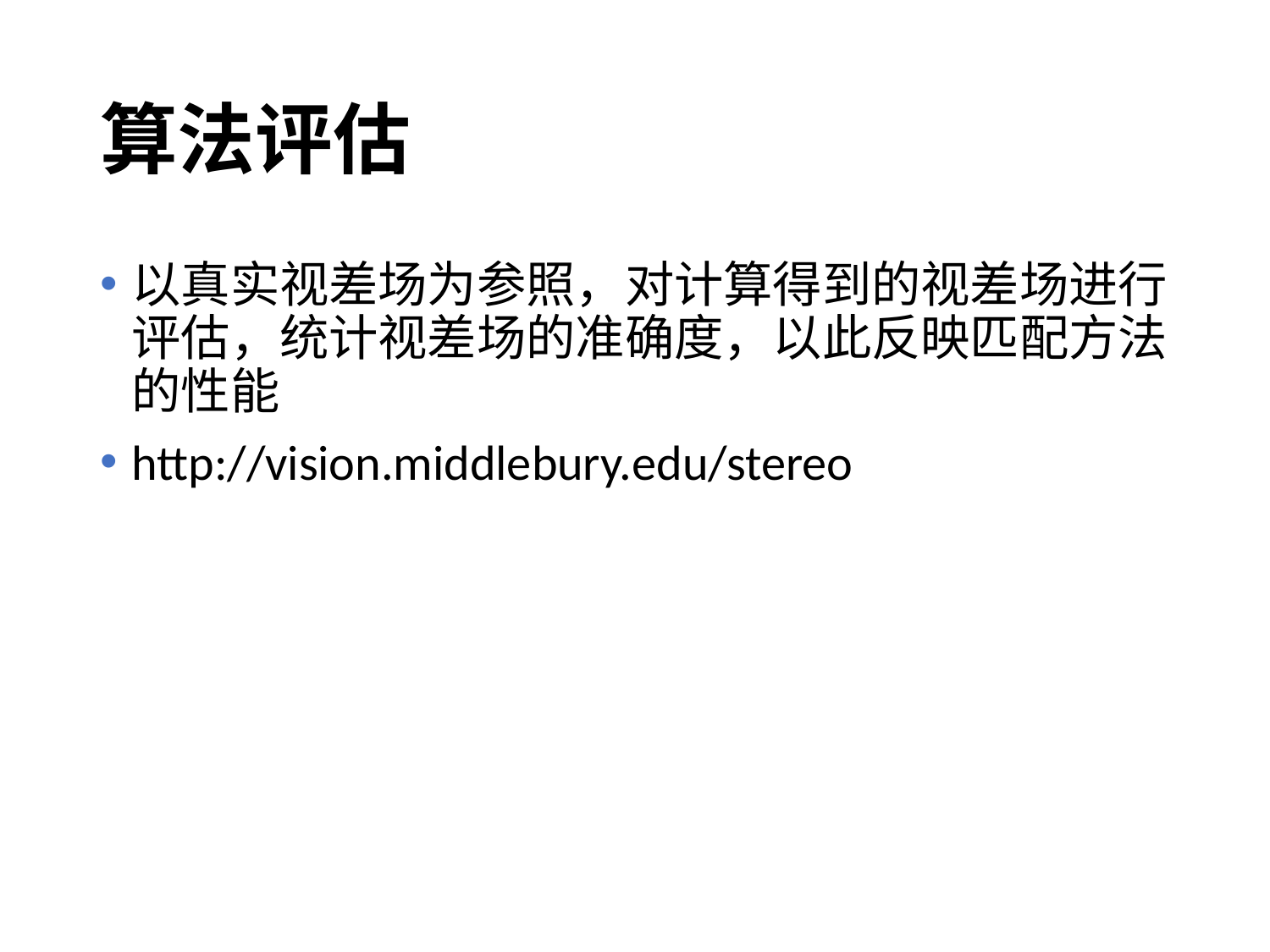

算法评估
以真实视差场为参照，对计算得到的视差场进行评估，统计视差场的准确度，以此反映匹配方法的性能
http://vision.middlebury.edu/stereo